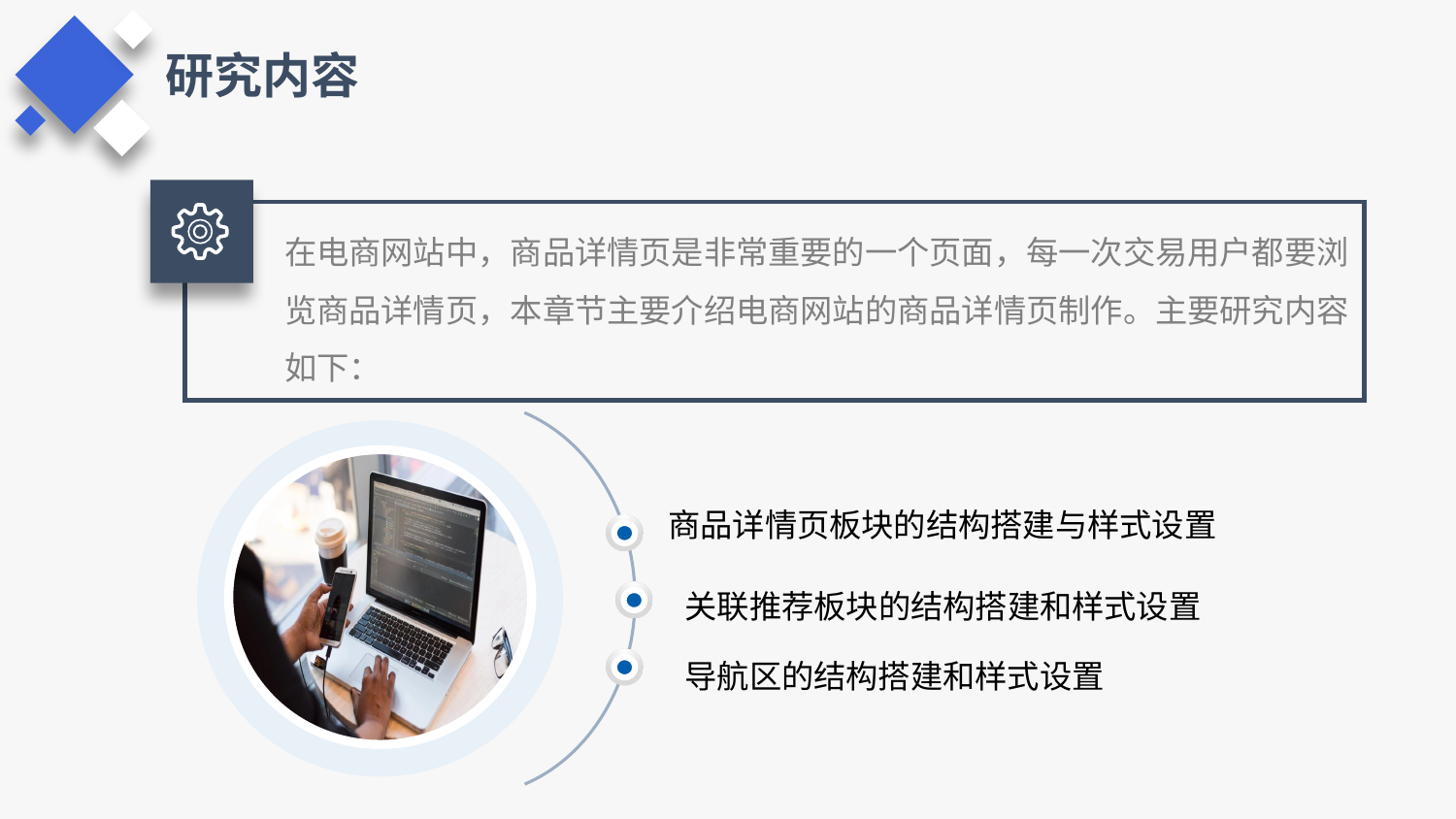

研究内容

在电商网站中，商品详情页是非常重要的一个页面，每一次交易用户都要浏览商品详情页，本章节主要介绍电商网站的商品详情页制作。主要研究内容如下：

商品详情页板块的结构搭建与样式设置

关联推荐板块的结构搭建和样式设置

导航区的结构搭建和样式设置